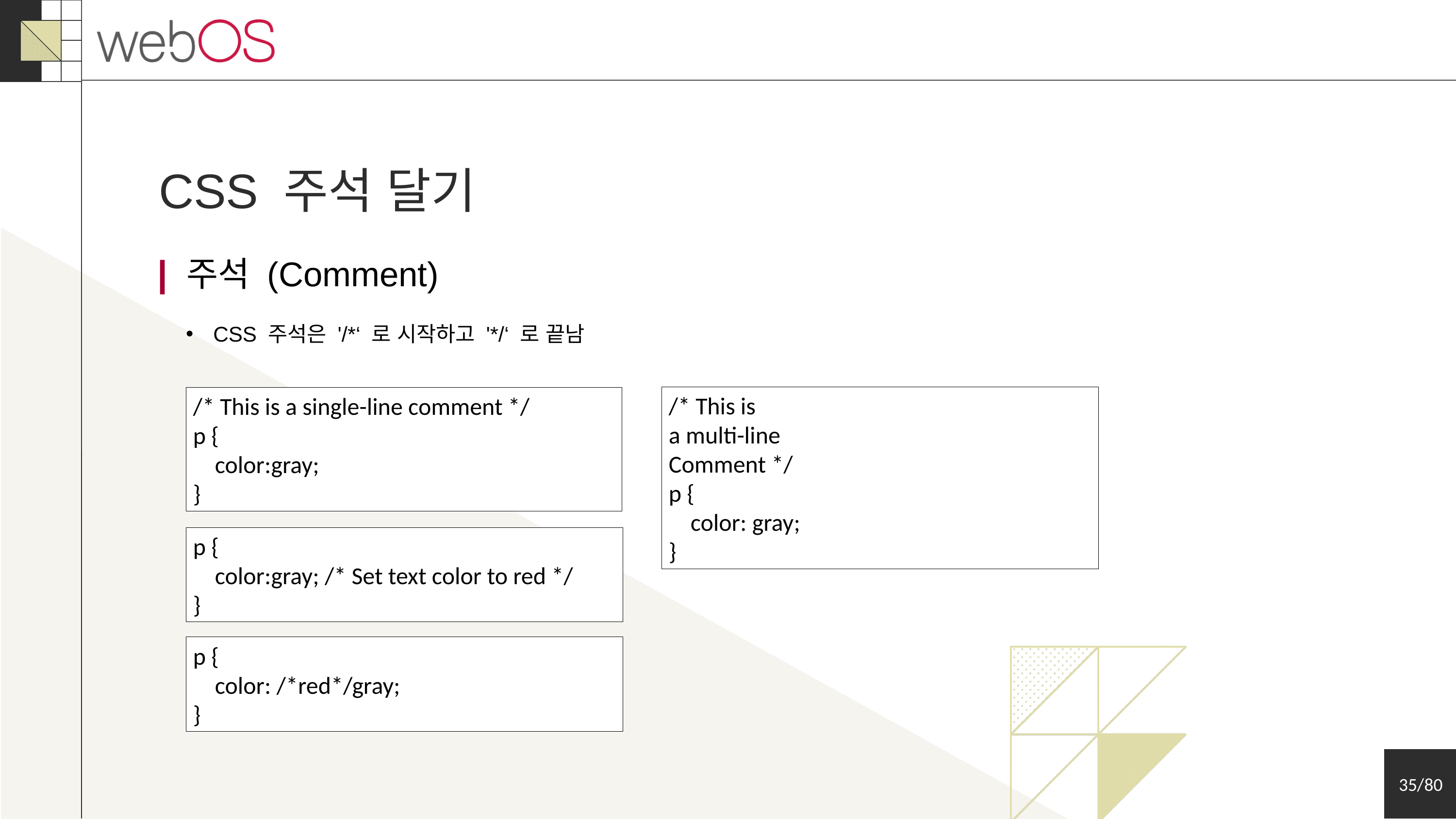

CSS 주석 달기
| 주석 (Comment)
CSS 주석은 '/*‘ 로 시작하고 '*/‘ 로 끝남
/* This is
a multi-line
Comment */
p {
    color: gray;
}
/* This is a single-line comment */
p {
    color:gray;
}

p {
    color:gray; /* Set text color to red */
}
p {
    color: /*red*/gray;
}

35/80